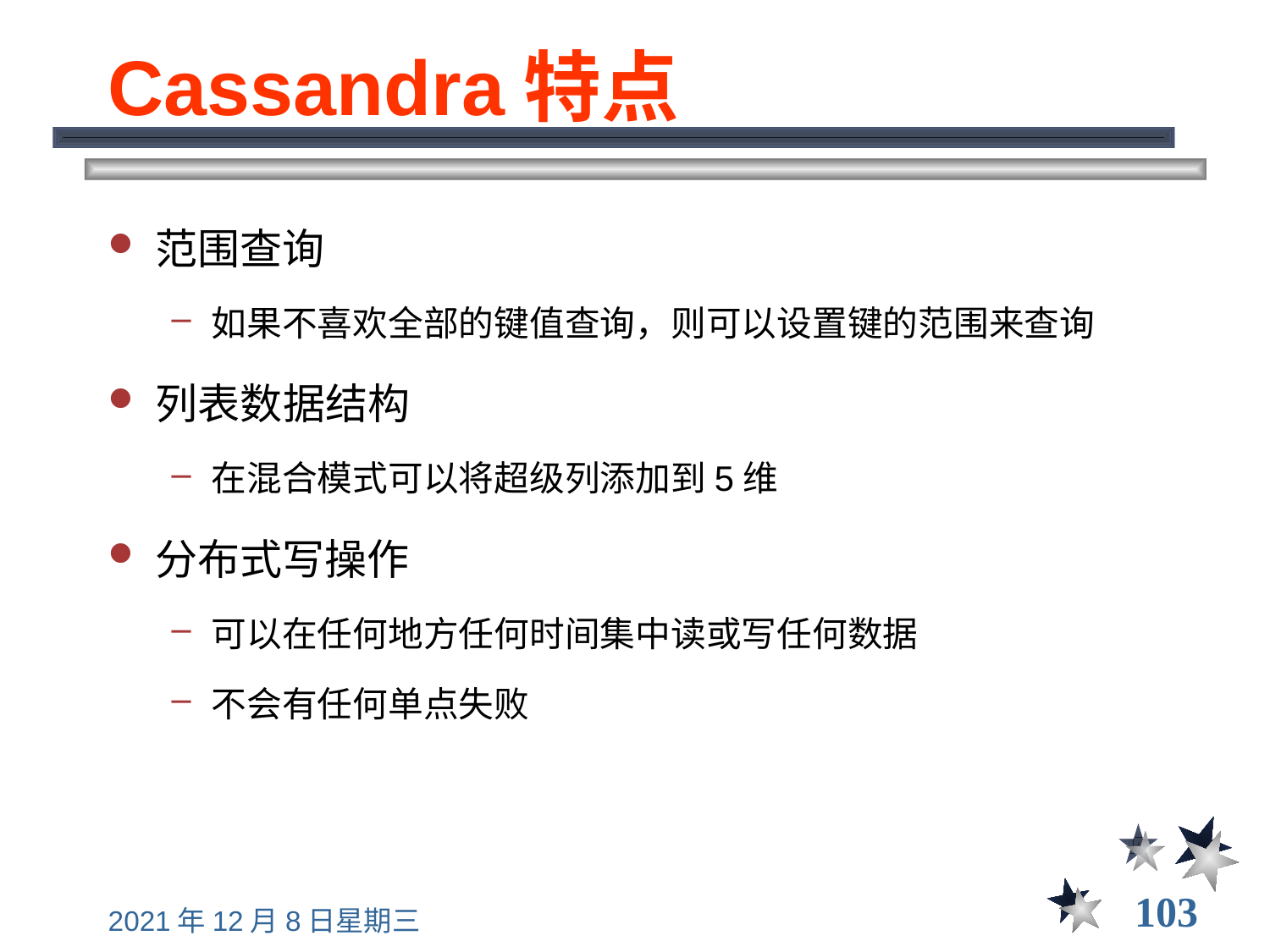

# Cassandra特点
范围查询
如果不喜欢全部的键值查询，则可以设置键的范围来查询
列表数据结构
在混合模式可以将超级列添加到5维
分布式写操作
可以在任何地方任何时间集中读或写任何数据
不会有任何单点失败
103
2021年12月8日星期三
大数据管理----前言